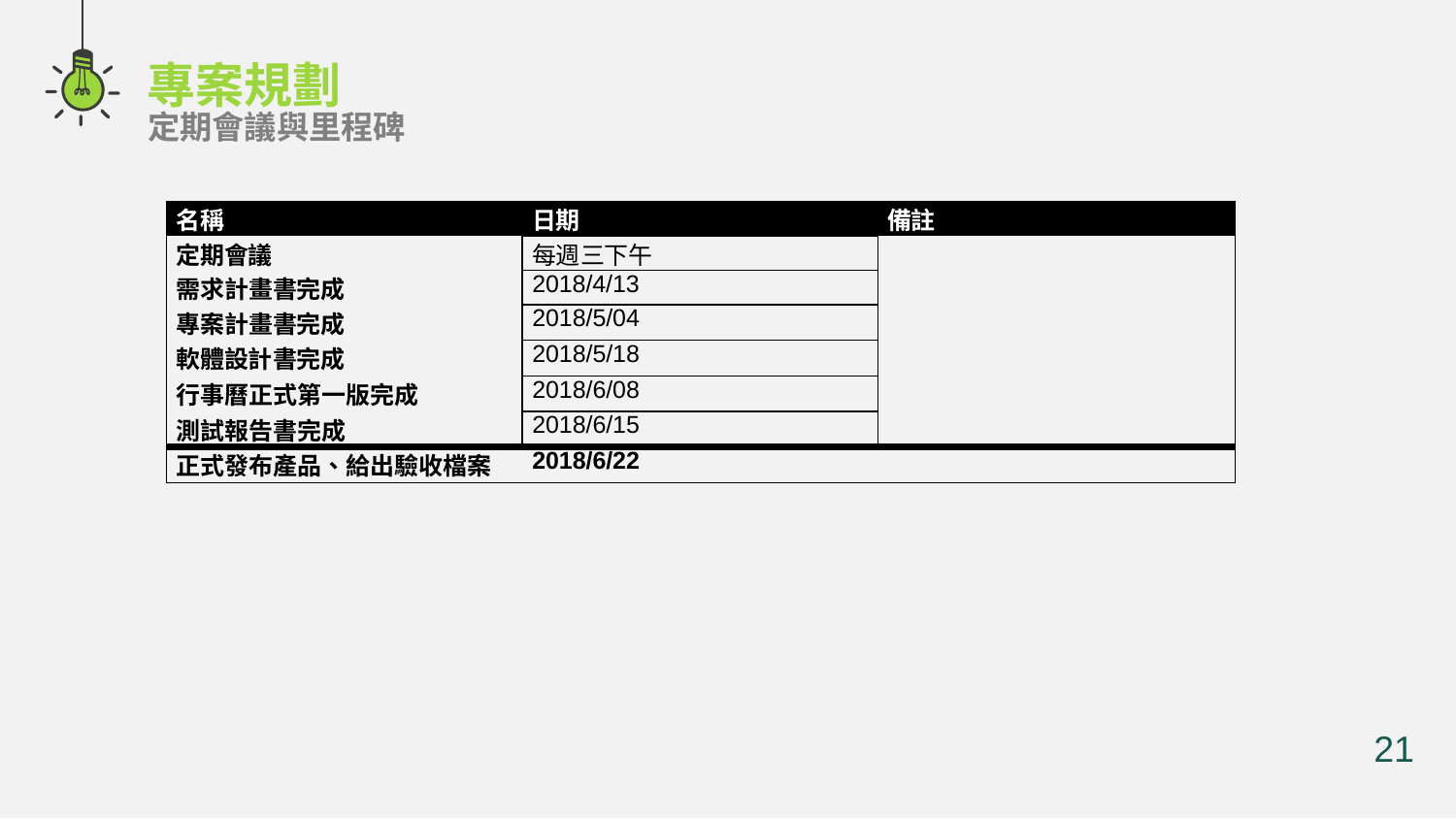

專案規劃
定期會議與里程碑
| 名稱 | 日期 | 備註 |
| --- | --- | --- |
| 定期會議 | 每週三下午 |  |
| 需求計畫書完成 | 2018/4/13 |  |
| 專案計畫書完成 | 2018/5/04 |  |
| 軟體設計書完成 | 2018/5/18 |  |
| 行事曆正式第一版完成 | 2018/6/08 |  |
| 測試報告書完成 | 2018/6/15 |  |
| 正式發布產品、給出驗收檔案 | 2018/6/22 |  |
21